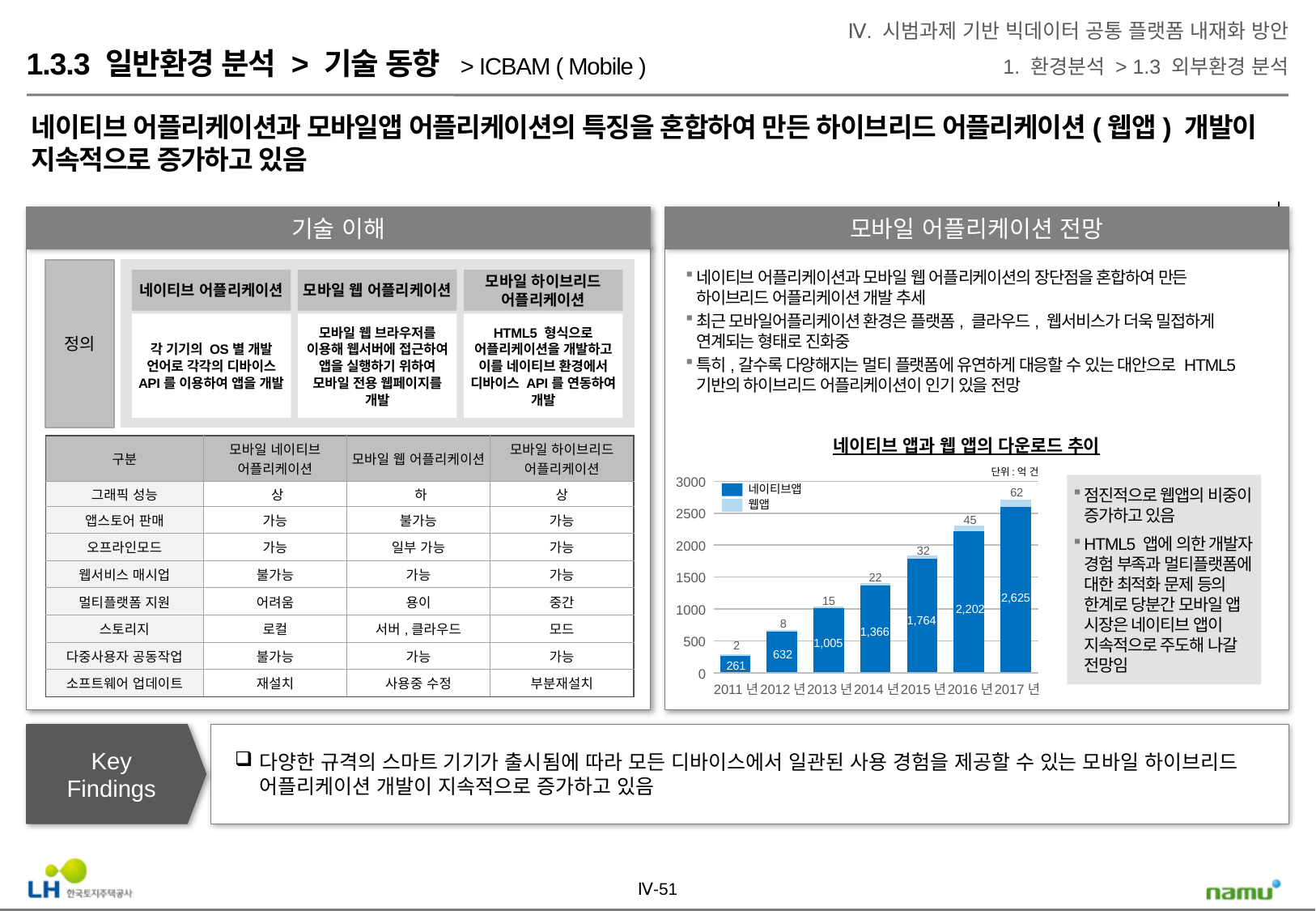

Ⅳ. 시범과제 기반 빅데이터 공통 플랫폼 내재화 방안
1. 환경분석 > 1.3 외부환경 분석
1.3.3 일반환경 분석 > 기술 동향  > ICBAM ( Mobile )
네이티브 어플리케이션과 모바일앱 어플리케이션의 특징을 혼합하여 만든 하이브리드 어플리케이션(웹앱) 개발이 지속적으로 증가하고 있음
기술 이해
모바일 어플리케이션 전망

정의

네이티브 어플리케이션과 모바일 웹 어플리케이션의 장단점을 혼합하여 만든 하이브리드 어플리케이션 개발 추세
최근 모바일어플리케이션 환경은 플랫폼, 클라우드, 웹서비스가 더욱 밀접하게 연계되는 형태로 진화중
특히,갈수록 다양해지는 멀티 플랫폼에 유연하게 대응할 수 있는 대안으로 HTML5기반의 하이브리드 어플리케이션이 인기 있을 전망
네이티브 어플리케이션
모바일 웹 어플리케이션
모바일 하이브리드 어플리케이션
각 기기의 OS별 개발 언어로 각각의 디바이스 API를 이용하여 앱을 개발
모바일 웹 브라우저를 이용해 웹서버에 접근하여 앱을 실행하기 위하여 모바일 전용 웹페이지를 개발
HTML5 형식으로 어플리케이션을 개발하고 이를 네이티브 환경에서 디바이스 API를 연동하여 개발
네이티브 앱과 웹 앱의 다운로드 추이
| 구분 | 모바일 네이티브 어플리케이션 | 모바일 웹 어플리케이션 | 모바일 하이브리드 어플리케이션 |
| --- | --- | --- | --- |
| 그래픽 성능 | 상 | 하 | 상 |
| 앱스토어 판매 | 가능 | 불가능 | 가능 |
| 오프라인모드 | 가능 | 일부 가능 | 가능 |
| 웹서비스 매시업 | 불가능 | 가능 | 가능 |
| 멀티플랫폼 지원 | 어려움 | 용이 | 중간 |
| 스토리지 | 로컬 | 서버,클라우드 | 모드 |
| 다중사용자 공동작업 | 불가능 | 가능 | 가능 |
| 소프트웨어 업데이트 | 재설치 | 사용중 수정 | 부분재설치 |
단위:억 건
3000
네이티브앱

웹앱

62

2500

45

2000
32

22
1500

2,625
15
2,202
1000

1,764
8
1,366
500

1,005

2
632
261

0
2011년
2012년
2013년
2014년
2015년
2016년
2017년
점진적으로 웹앱의 비중이 증가하고 있음
HTML5 앱에 의한 개발자 경험 부족과 멀티플랫폼에 대한 최적화 문제 등의 한계로 당분간 모바일 앱 시장은 네이티브 앱이 지속적으로 주도해 나갈 전망임
Key
Findings
다양한 규격의 스마트 기기가 출시됨에 따라 모든 디바이스에서 일관된 사용 경험을 제공할 수 있는 모바일 하이브리드 어플리케이션 개발이 지속적으로 증가하고 있음